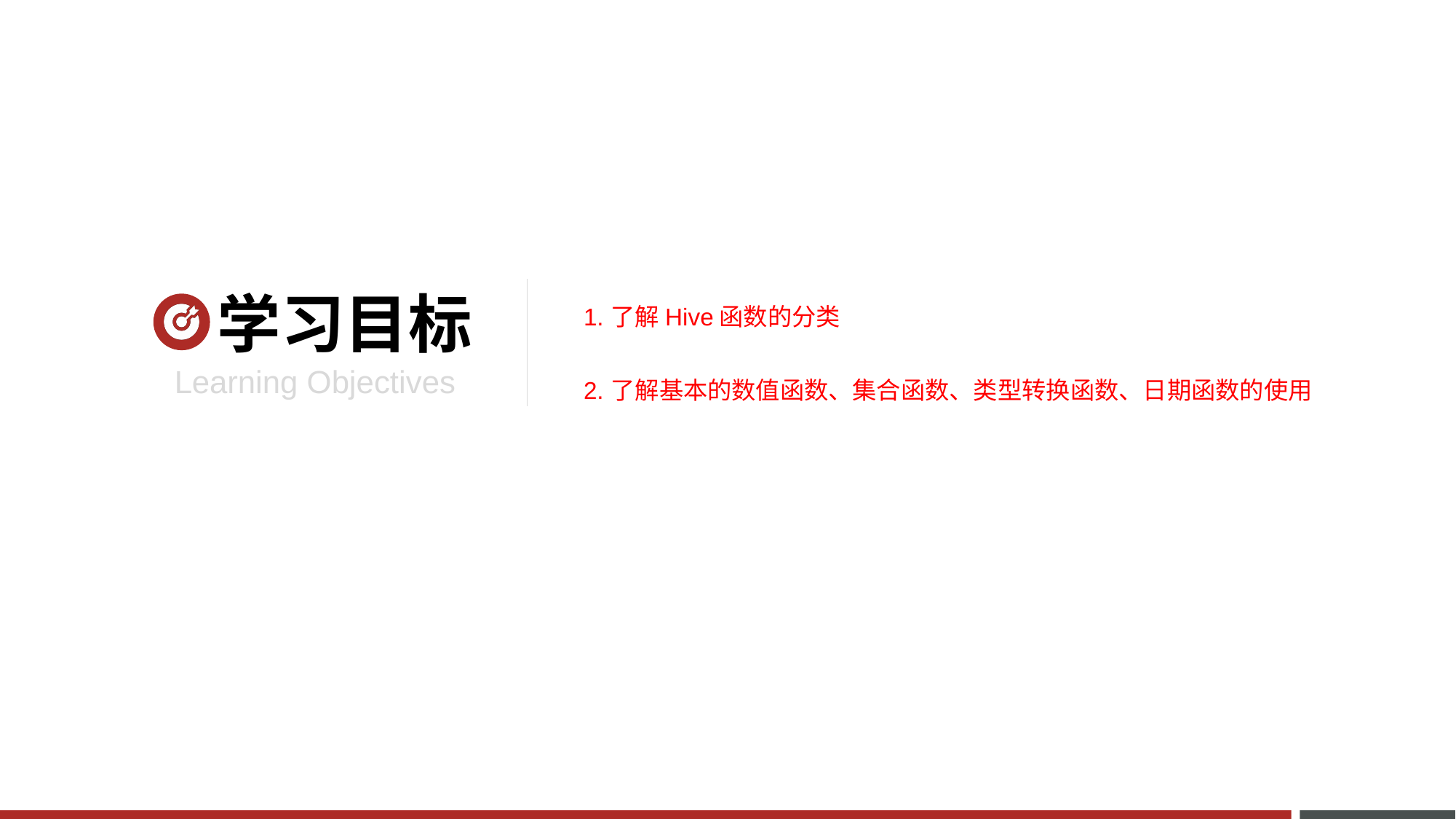

了解Hive函数的分类
了解基本的数值函数、集合函数、类型转换函数、日期函数的使用